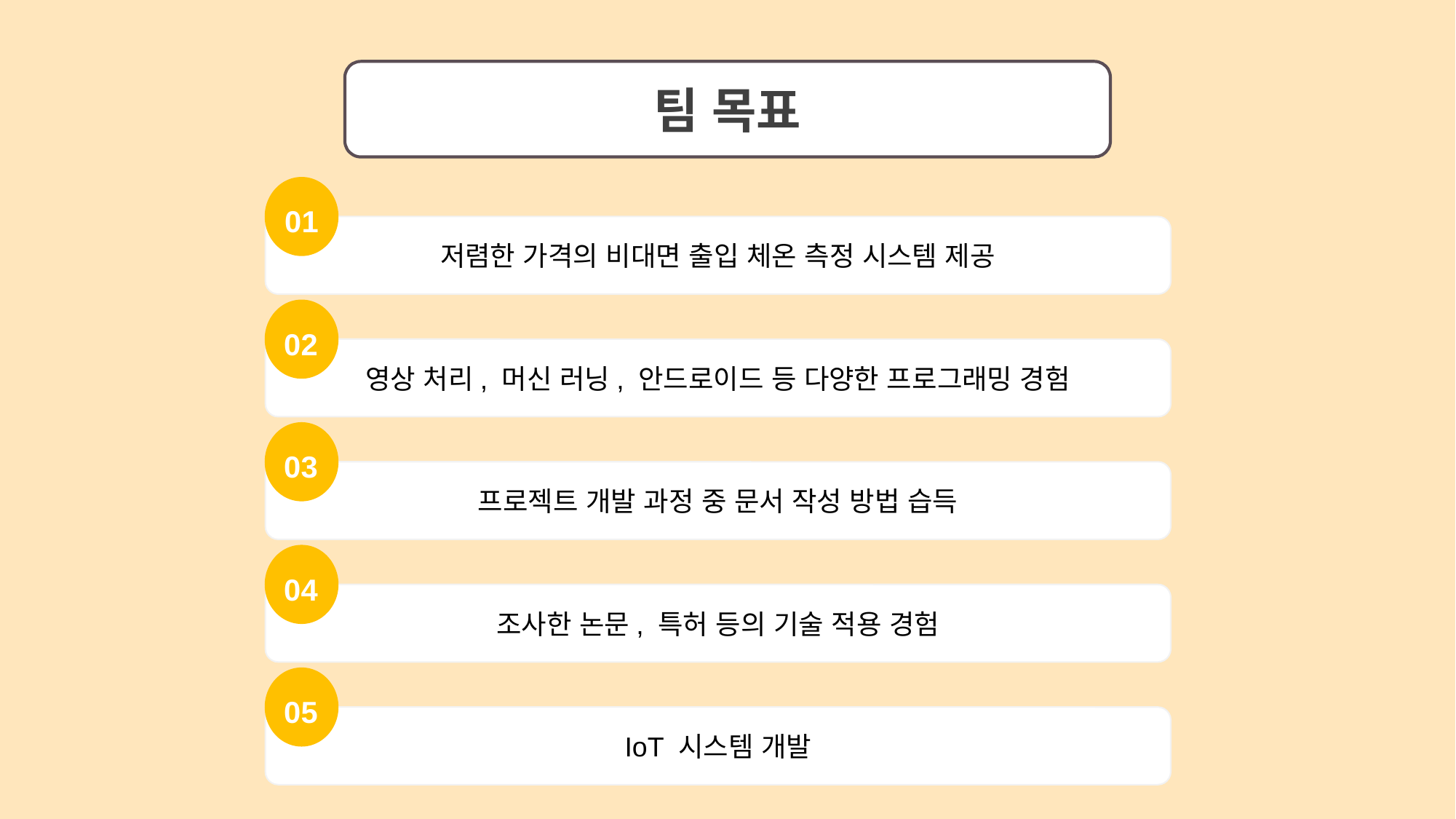

팀 목표

01
저렴한 가격의 비대면 출입 체온 측정 시스템 제공

02
영상 처리, 머신 러닝, 안드로이드 등 다양한 프로그래밍 경험

03
프로젝트 개발 과정 중 문서 작성 방법 습득

04
조사한 논문, 특허 등의 기술 적용 경험

05
IoT 시스템 개발